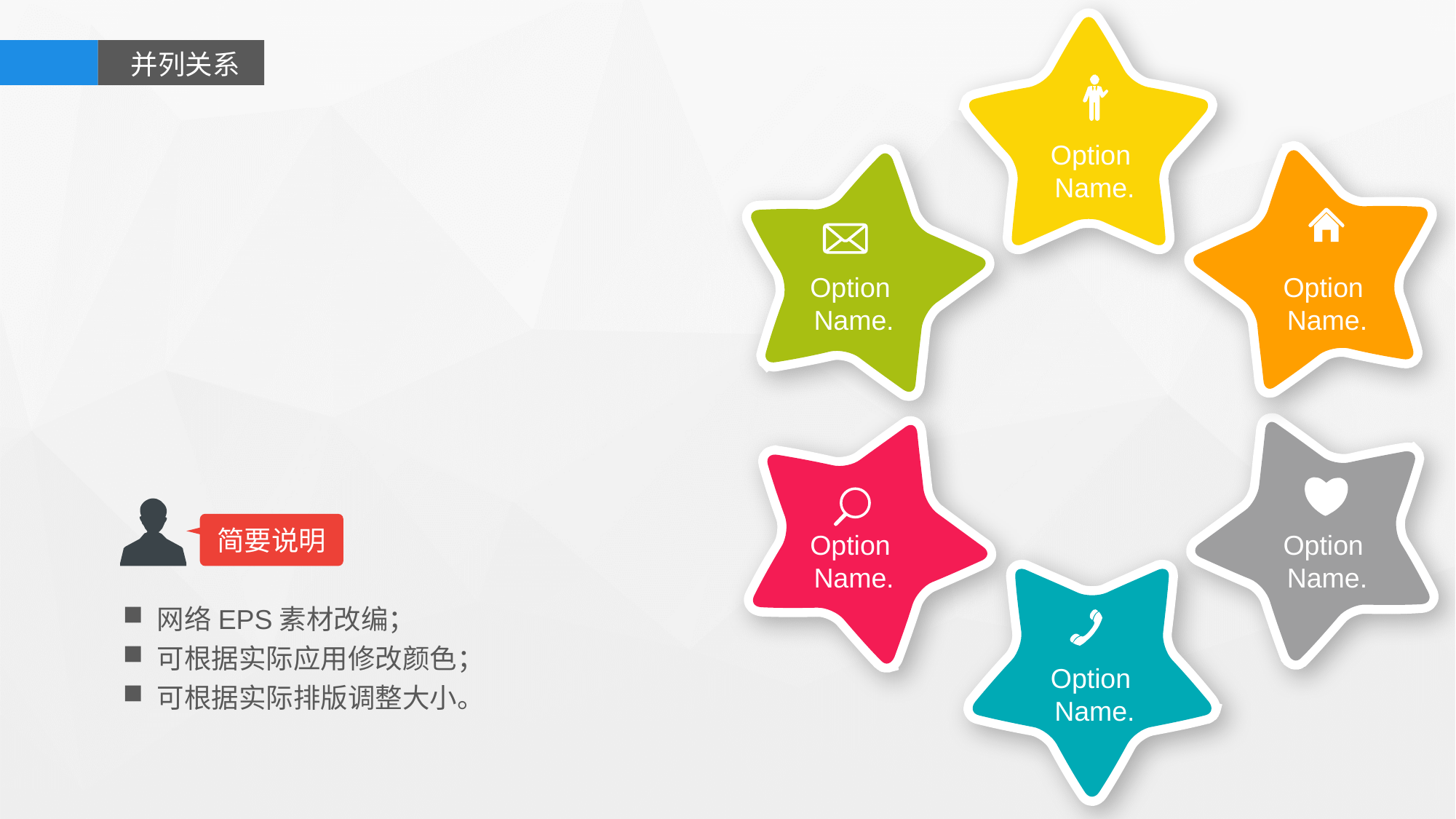

并列关系

Option
Name.

Option
Name.
Option
Name.

简要说明

Option
Name.
Option
Name.

网络EPS素材改编；
可根据实际应用修改颜色；
可根据实际排版调整大小。

Option
Name.